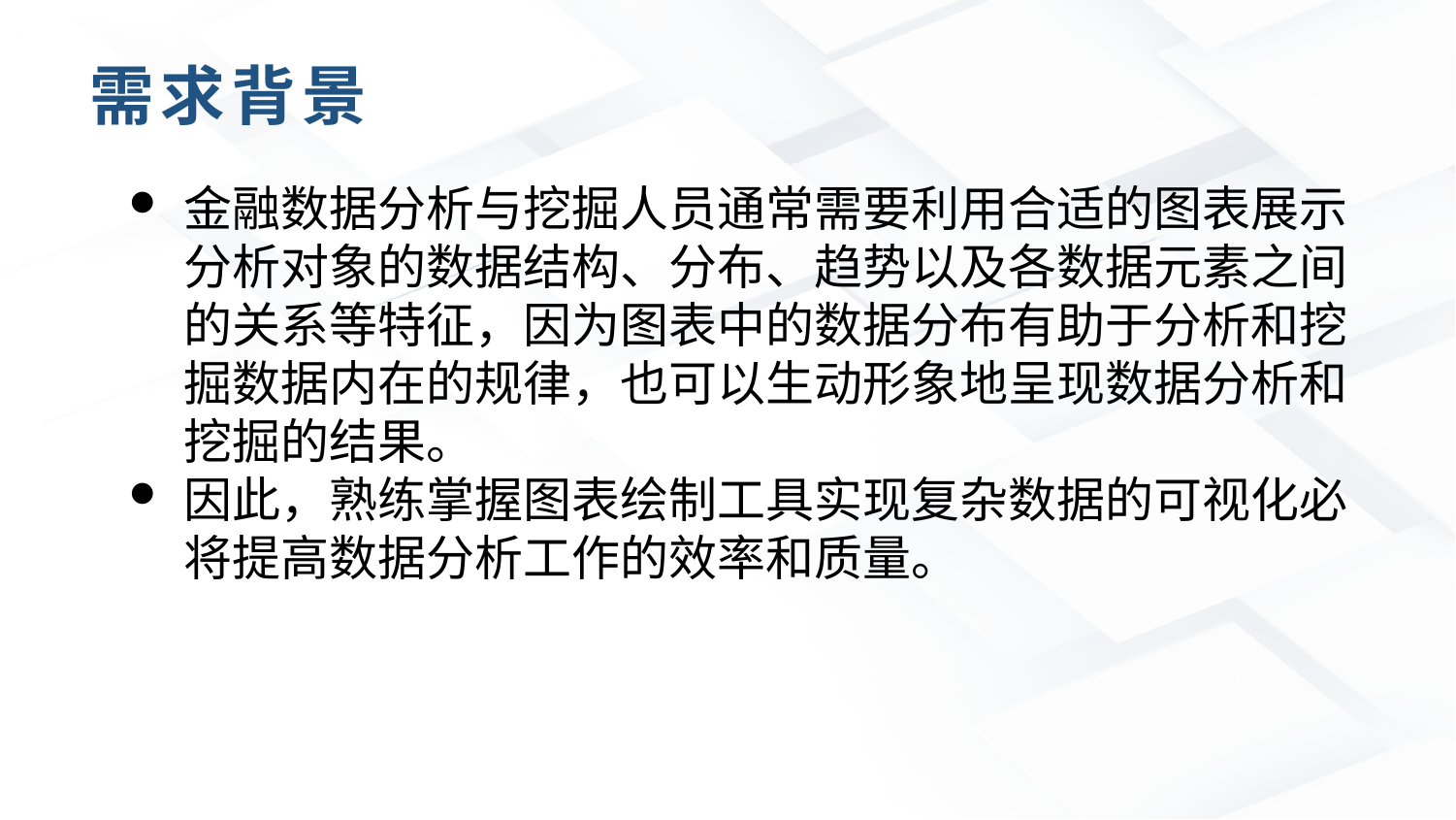

需求背景
金融数据分析与挖掘人员通常需要利用合适的图表展示分析对象的数据结构、分布、趋势以及各数据元素之间的关系等特征，因为图表中的数据分布有助于分析和挖掘数据内在的规律，也可以生动形象地呈现数据分析和挖掘的结果。
因此，熟练掌握图表绘制工具实现复杂数据的可视化必将提高数据分析工作的效率和质量。